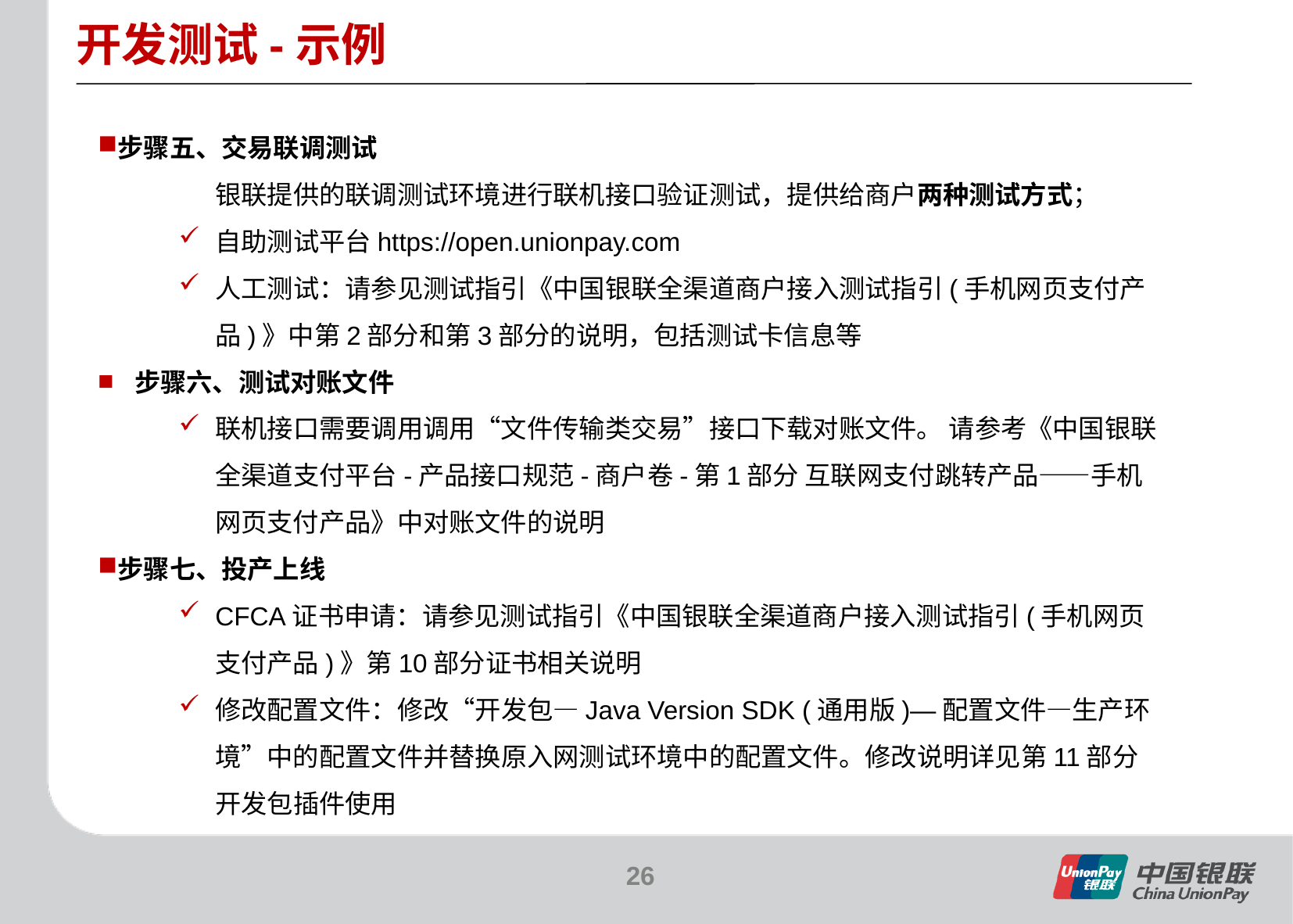

开发测试-示例

步骤五、交易联调测试
	银联提供的联调测试环境进行联机接口验证测试，提供给商户两种测试方式；
自助测试平台https://open.unionpay.com
人工测试：请参见测试指引《中国银联全渠道商户接入测试指引(手机网页支付产品)》中第2部分和第3部分的说明，包括测试卡信息等
步骤六、测试对账文件
联机接口需要调用调用“文件传输类交易”接口下载对账文件。 请参考《中国银联全渠道支付平台-产品接口规范-商户卷-第1部分 互联网支付跳转产品——手机网页支付产品》中对账文件的说明
步骤七、投产上线
CFCA证书申请：请参见测试指引《中国银联全渠道商户接入测试指引(手机网页支付产品)》第10部分证书相关说明
修改配置文件：修改“开发包—Java Version SDK (通用版)—配置文件—生产环境”中的配置文件并替换原入网测试环境中的配置文件。修改说明详见第11部分开发包插件使用